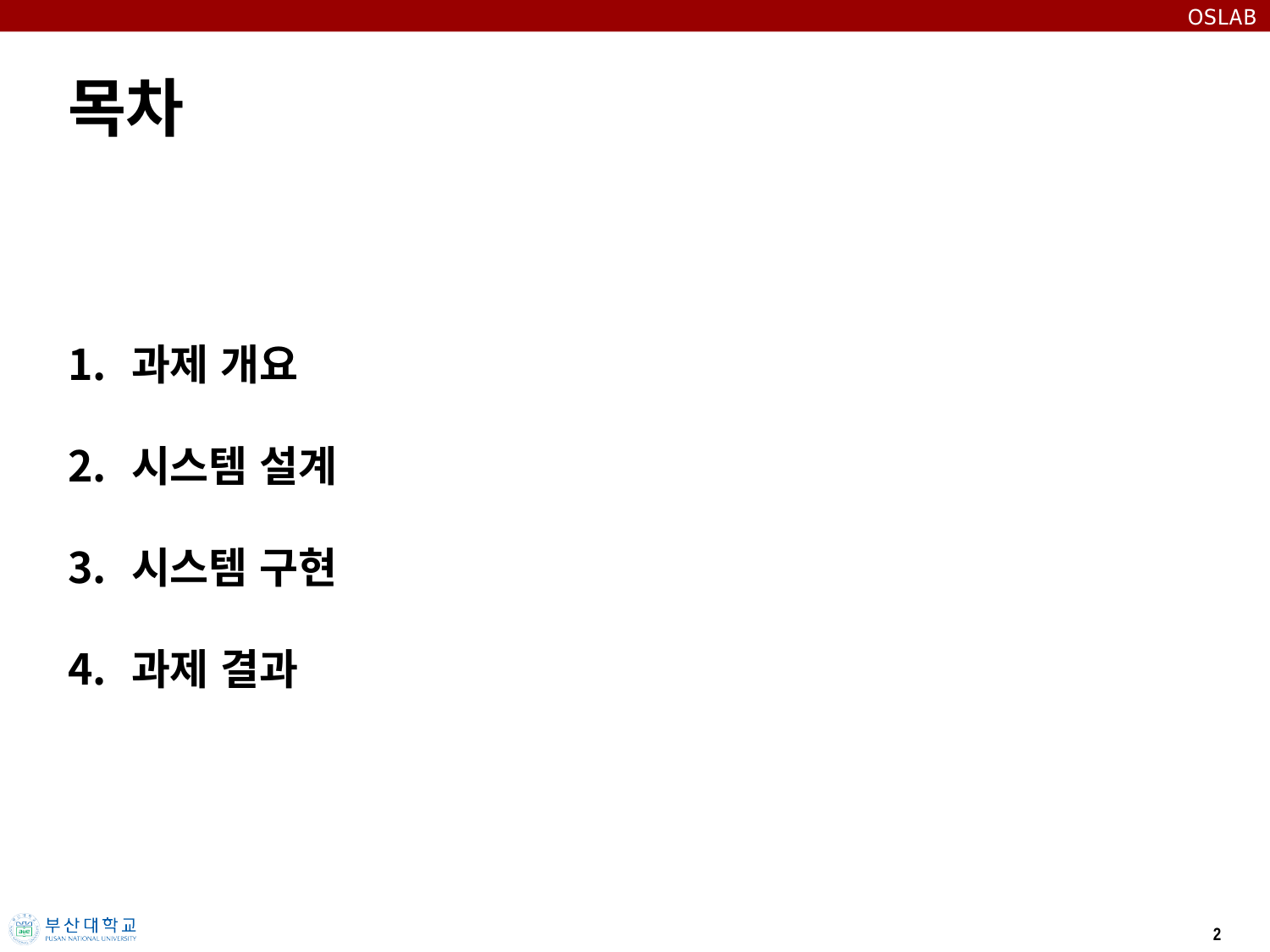

# 목차
과제 개요

시스템 설계

시스템 구현

과제 결과